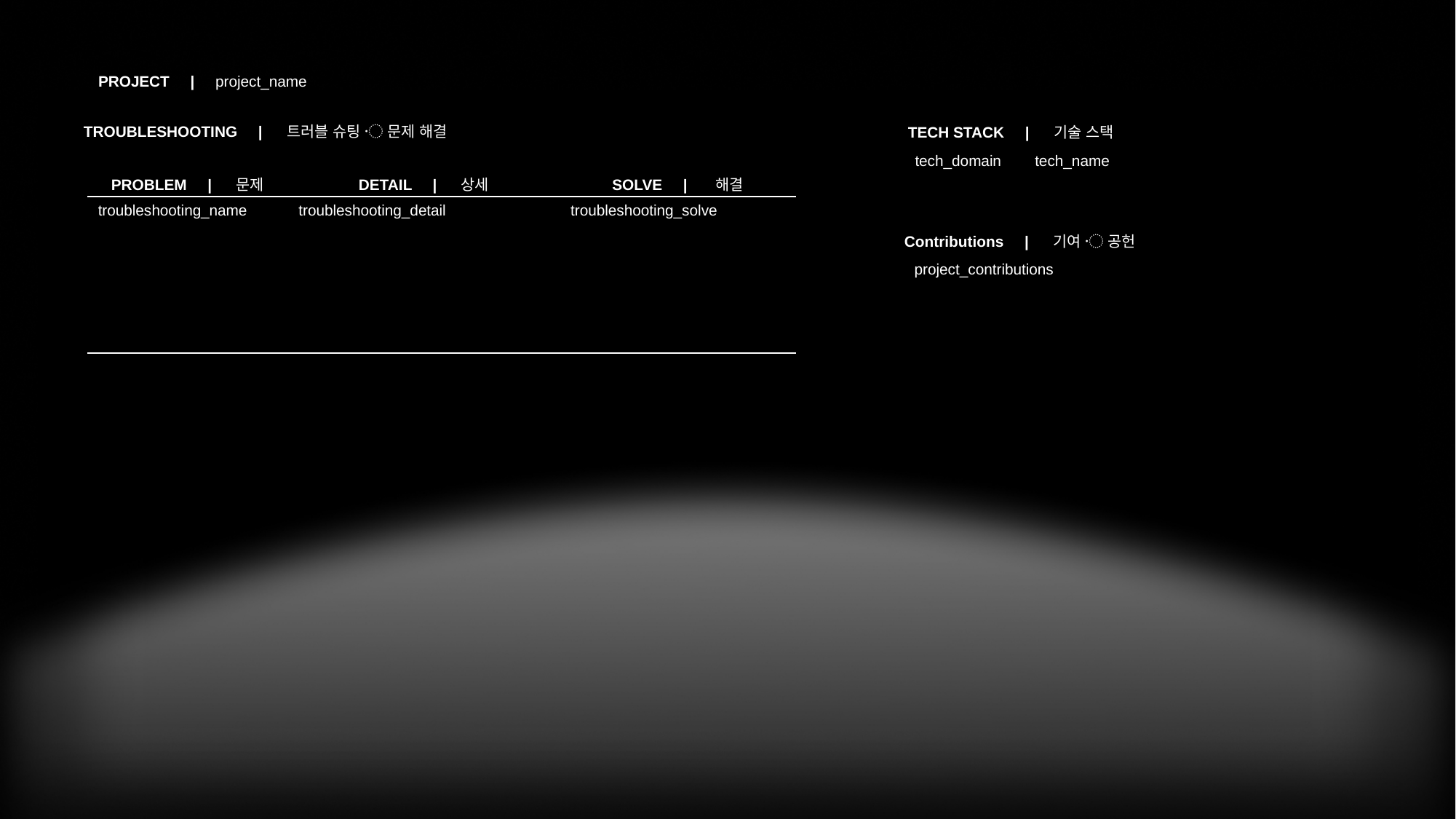

PROJECT     |     project_name
TROUBLESHOOTING     |     트러블 슈팅 〮 문제 해결
TECH STACK     |     기술 스택
| tech\_domain | tech\_name |
| --- | --- |
| PROBLEM | 문제 | DETAIL | 상세 | SOLVE | 해결 |
| --- | --- | --- |
| troubleshooting\_name | troubleshooting\_detail | troubleshooting\_solve |
| --- | --- | --- |
Contributions     |     기여 〮 공헌
| project\_contributions |
| --- |